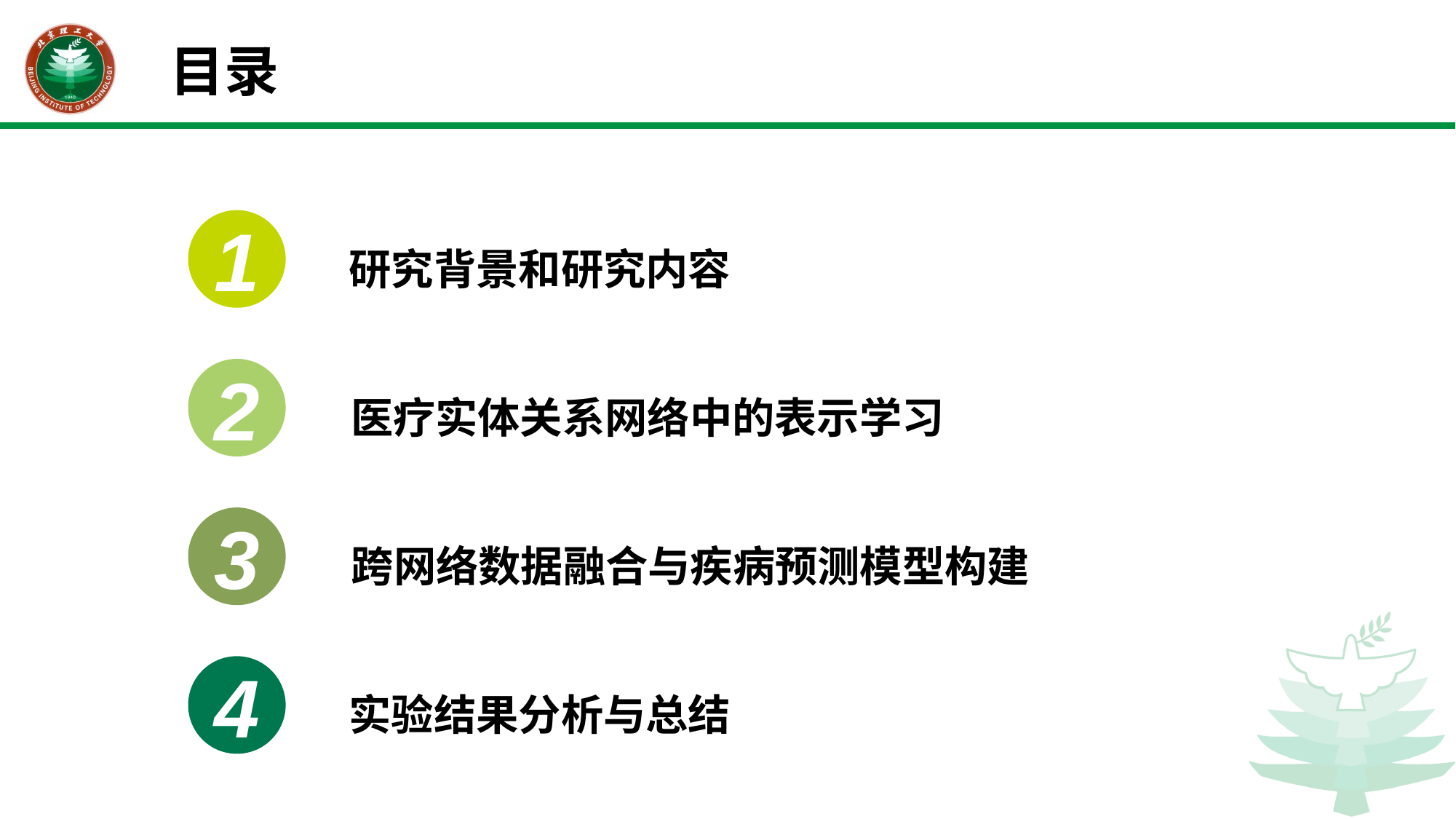

# 目录
1
研究背景和研究内容
2
医疗实体关系网络中的表示学习
3
跨网络数据融合与疾病预测模型构建
4
实验结果分析与总结